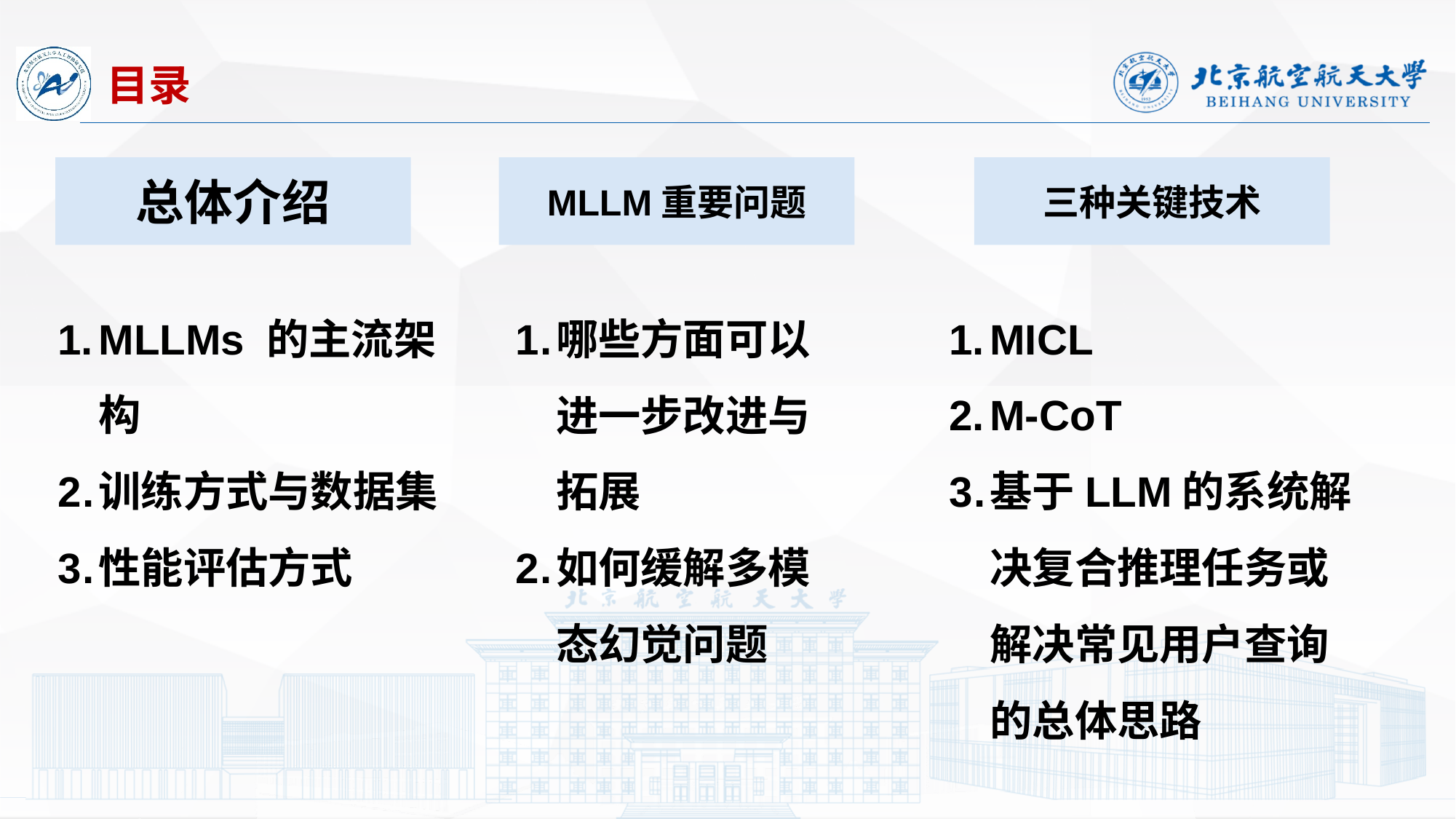

目录
总体介绍
MLLM重要问题
三种关键技术
MLLMs 的主流架构
训练方式与数据集
性能评估方式
MICL
M-CoT
基于LLM的系统解决复合推理任务或解决常见用户查询的总体思路
哪些方面可以进一步改进与拓展
如何缓解多模态幻觉问题